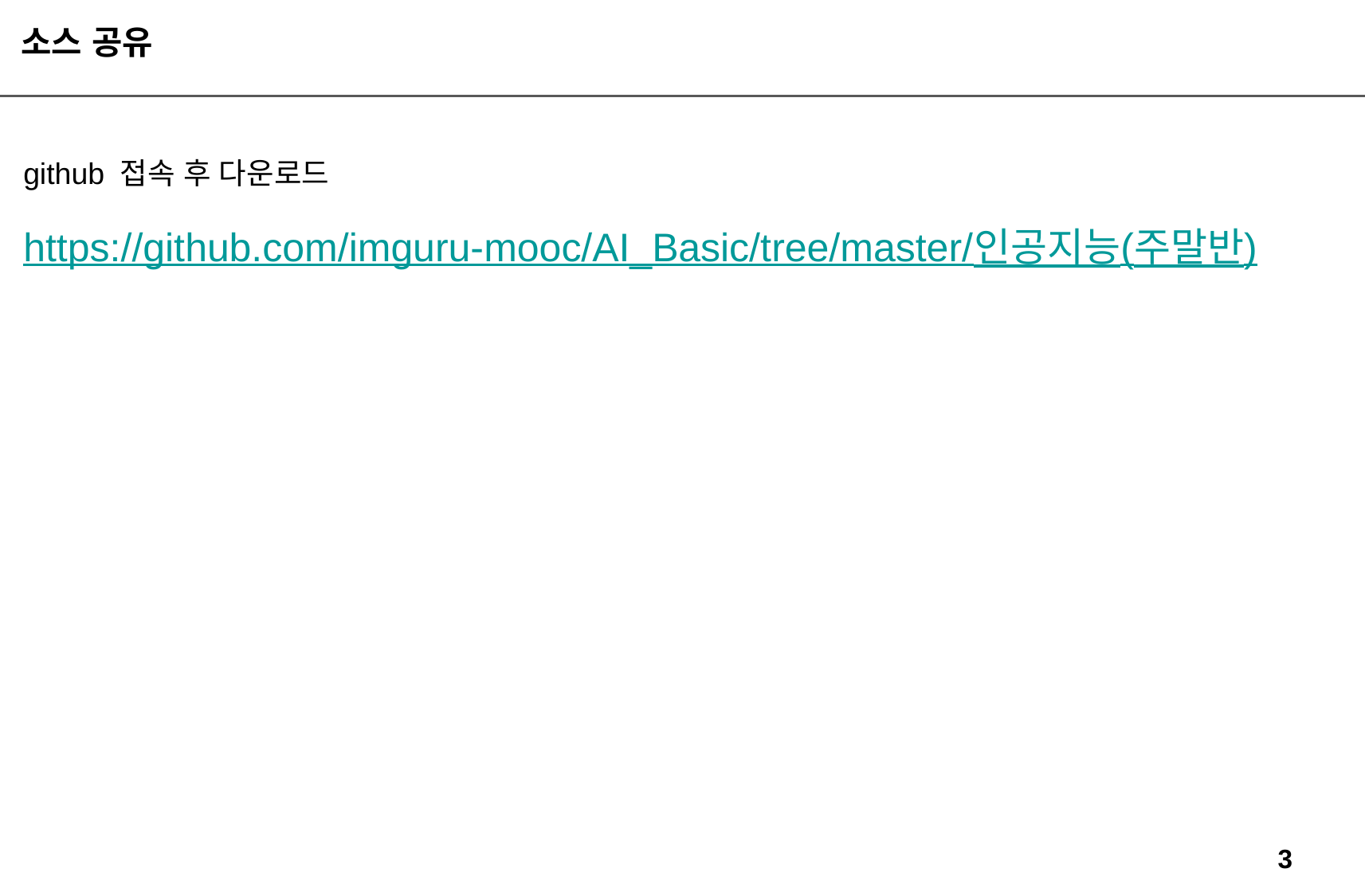

소스 공유
github 접속 후 다운로드

https://github.com/imguru-mooc/AI_Basic/tree/master/인공지능(주말반)